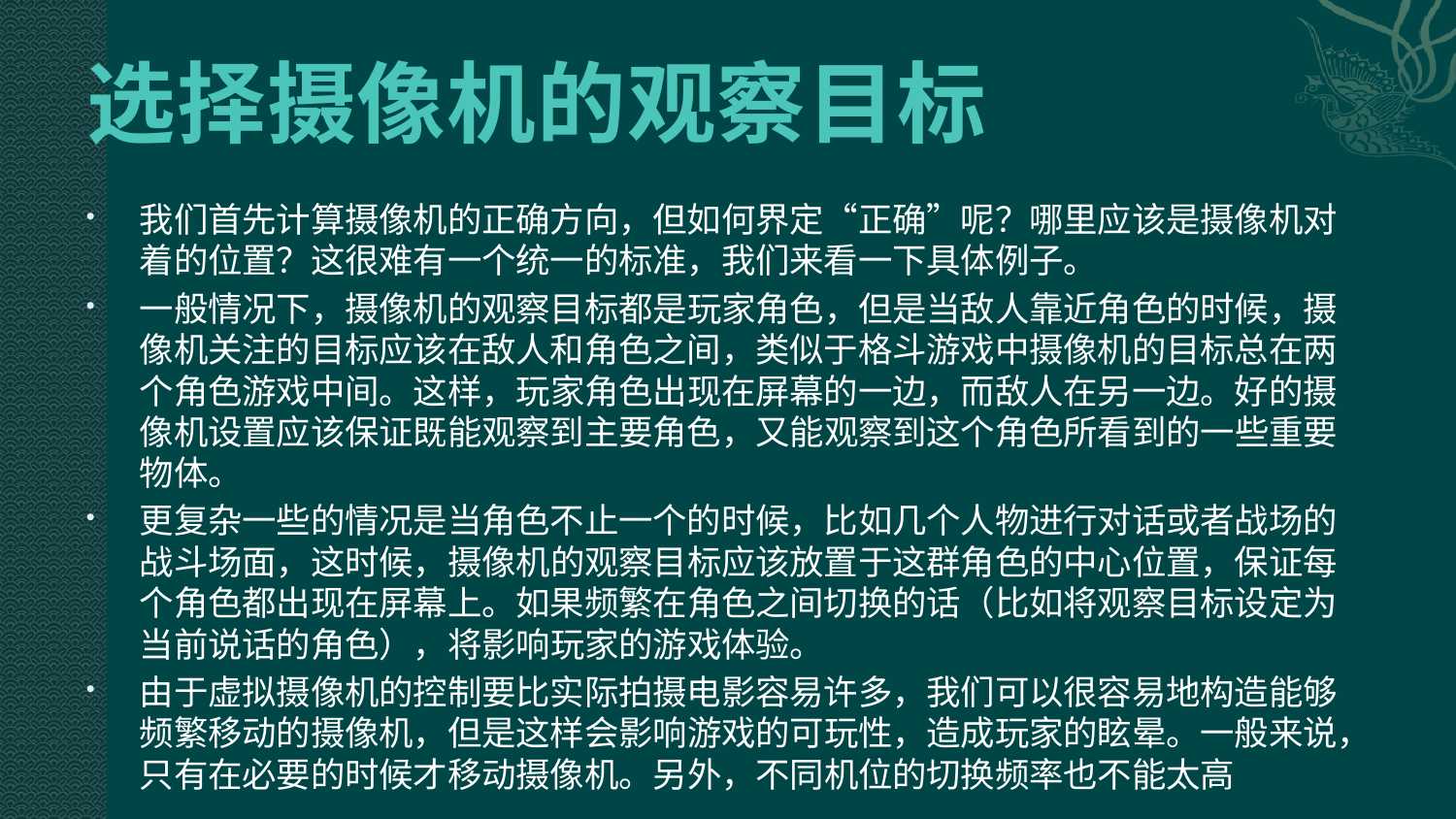

# 选择摄像机的观察目标
我们首先计算摄像机的正确方向，但如何界定“正确”呢？哪里应该是摄像机对着的位置？这很难有一个统一的标准，我们来看一下具体例子。
一般情况下，摄像机的观察目标都是玩家角色，但是当敌人靠近角色的时候，摄像机关注的目标应该在敌人和角色之间，类似于格斗游戏中摄像机的目标总在两个角色游戏中间。这样，玩家角色出现在屏幕的一边，而敌人在另一边。好的摄像机设置应该保证既能观察到主要角色，又能观察到这个角色所看到的一些重要物体。
更复杂一些的情况是当角色不止一个的时候，比如几个人物进行对话或者战场的战斗场面，这时候，摄像机的观察目标应该放置于这群角色的中心位置，保证每个角色都出现在屏幕上。如果频繁在角色之间切换的话（比如将观察目标设定为当前说话的角色），将影响玩家的游戏体验。
由于虚拟摄像机的控制要比实际拍摄电影容易许多，我们可以很容易地构造能够频繁移动的摄像机，但是这样会影响游戏的可玩性，造成玩家的眩晕。一般来说，只有在必要的时候才移动摄像机。另外，不同机位的切换频率也不能太高